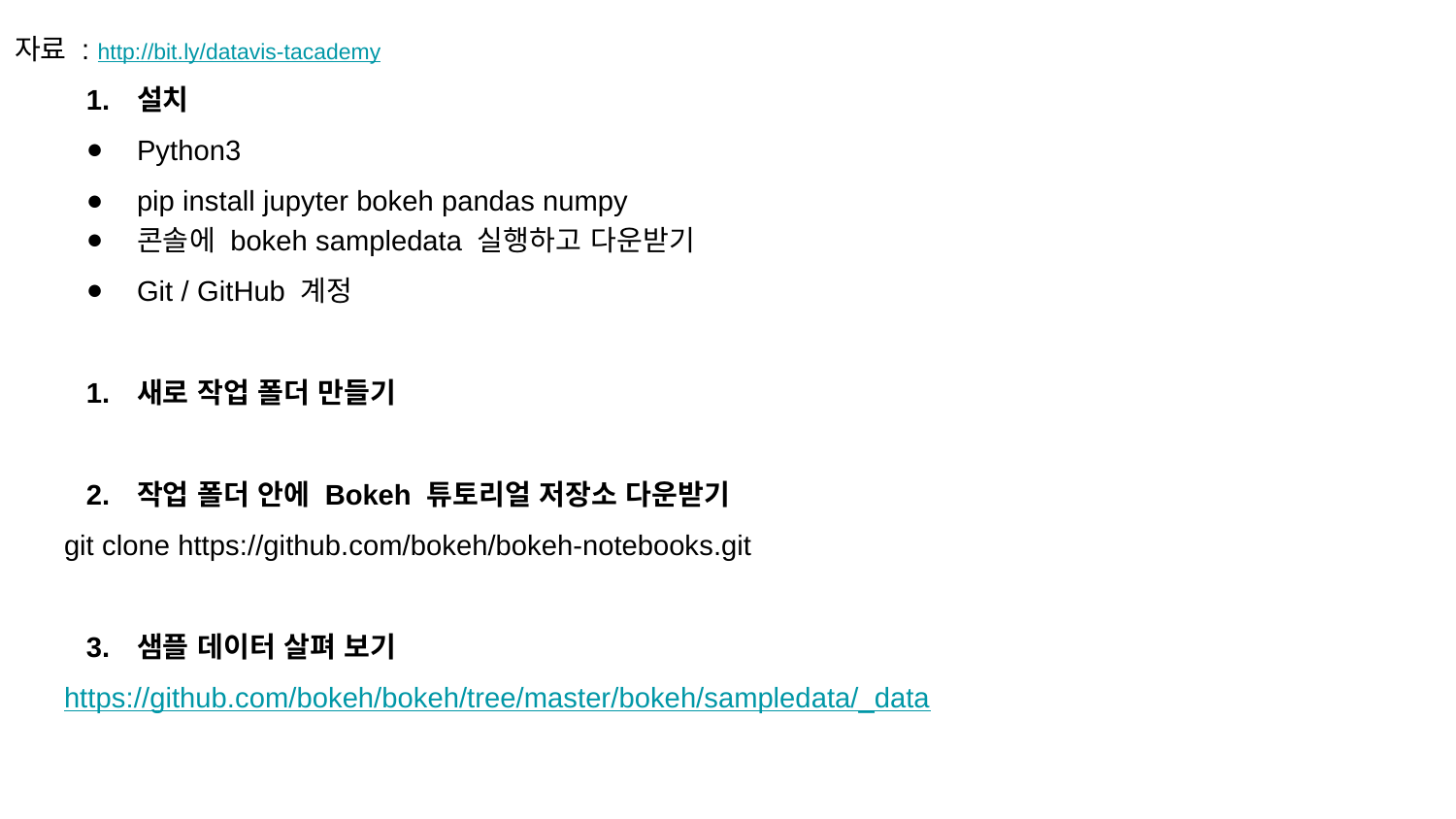

자료 : http://bit.ly/datavis-tacademy
설치
Python3
pip install jupyter bokeh pandas numpy
콘솔에 bokeh sampledata 실행하고 다운받기
Git / GitHub 계정

새로 작업 폴더 만들기

작업 폴더 안에 Bokeh 튜토리얼 저장소 다운받기
git clone https://github.com/bokeh/bokeh-notebooks.git

샘플 데이터 살펴 보기
https://github.com/bokeh/bokeh/tree/master/bokeh/sampledata/_data